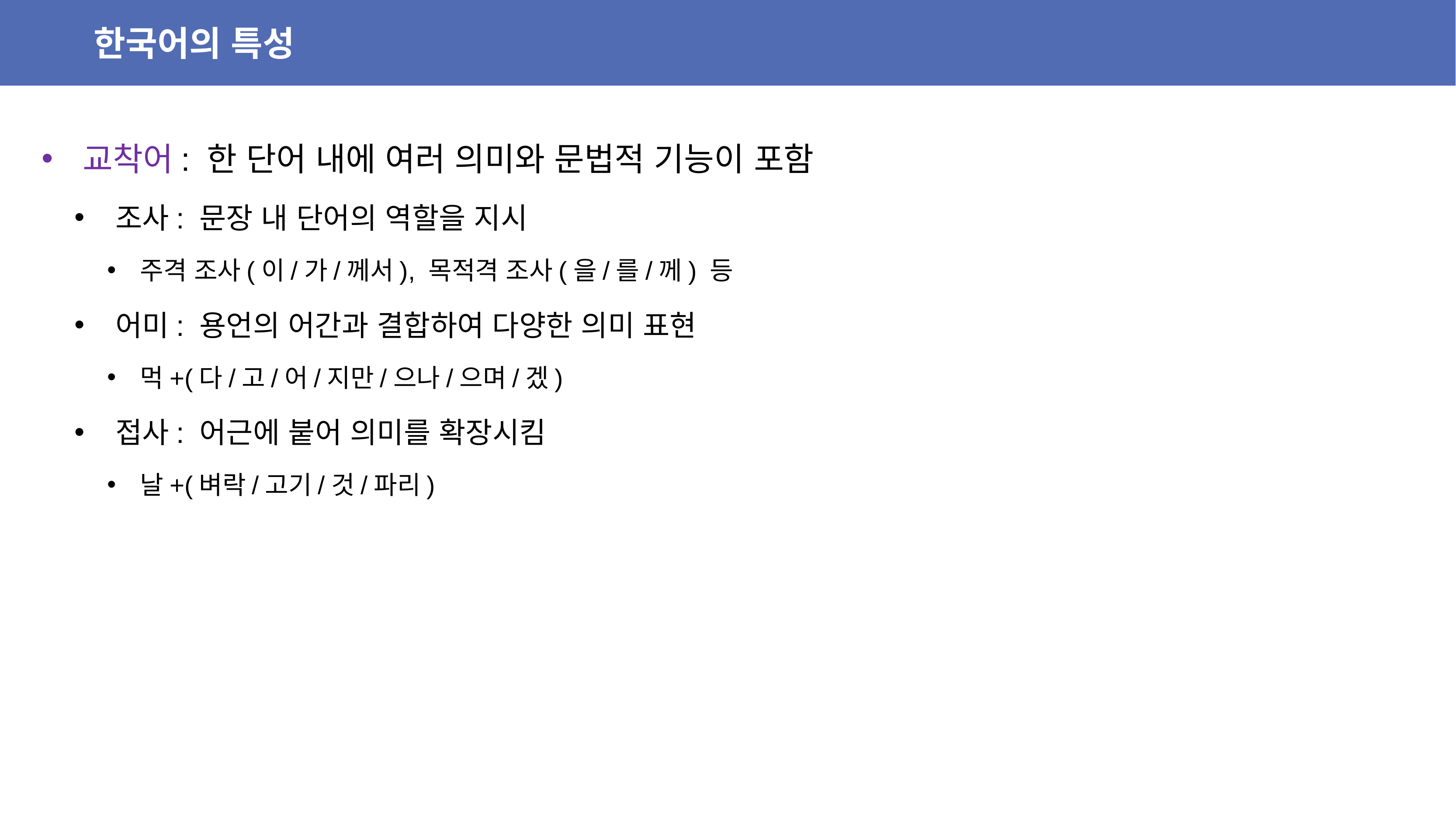

한국어의 특성
교착어: 한 단어 내에 여러 의미와 문법적 기능이 포함
조사: 문장 내 단어의 역할을 지시
주격 조사(이/가/께서), 목적격 조사(을/를/께) 등
어미: 용언의 어간과 결합하여 다양한 의미 표현
먹+(다/고/어/지만/으나/으며/겠)
접사: 어근에 붙어 의미를 확장시킴
날+(벼락/고기/것/파리)